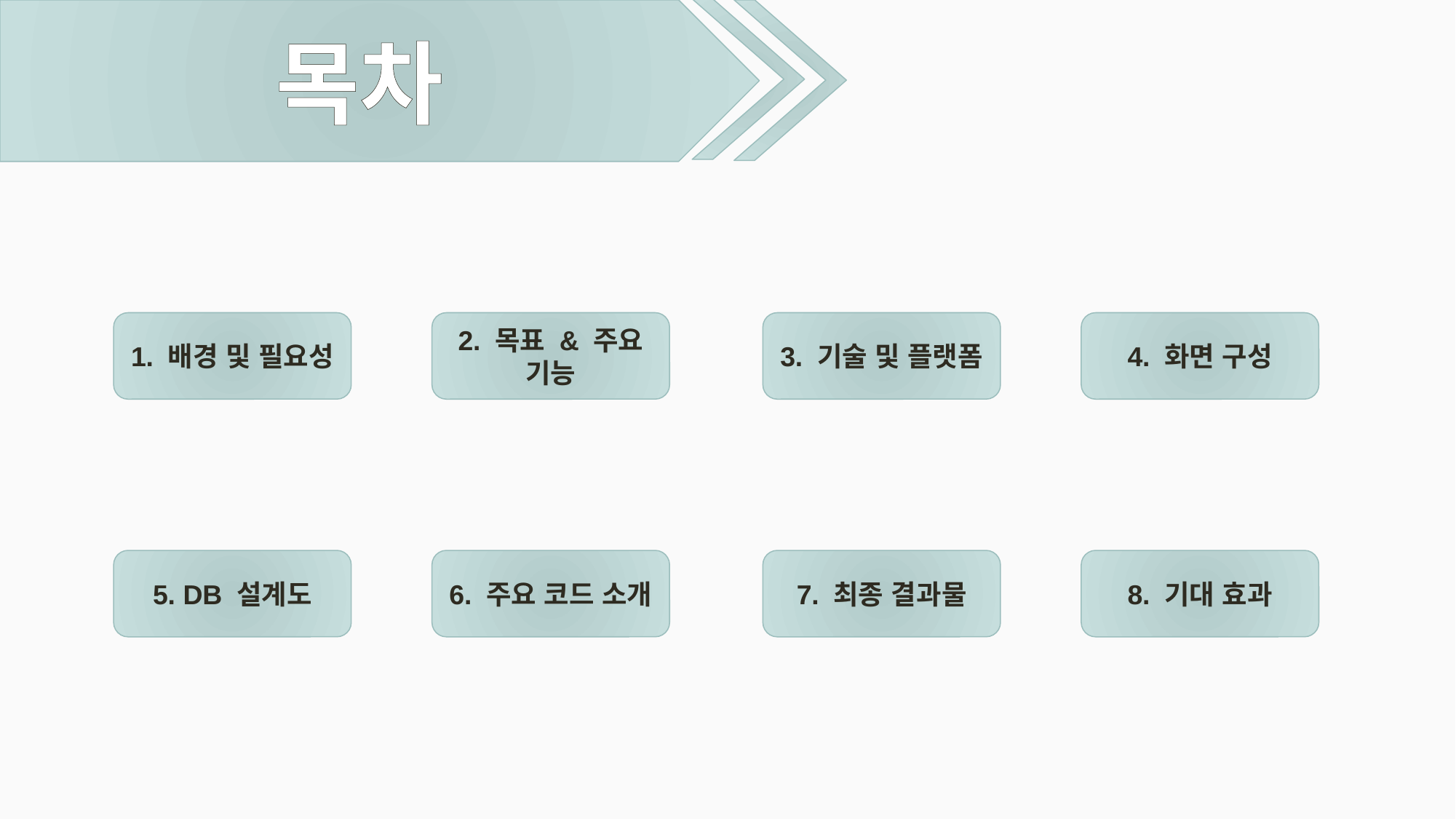

목차

1. 배경 및 필요성
2. 목표 & 주요 기능
3. 기술 및 플랫폼
4. 화면 구성
5. DB 설계도
6. 주요 코드 소개
7. 최종 결과물
8. 기대 효과